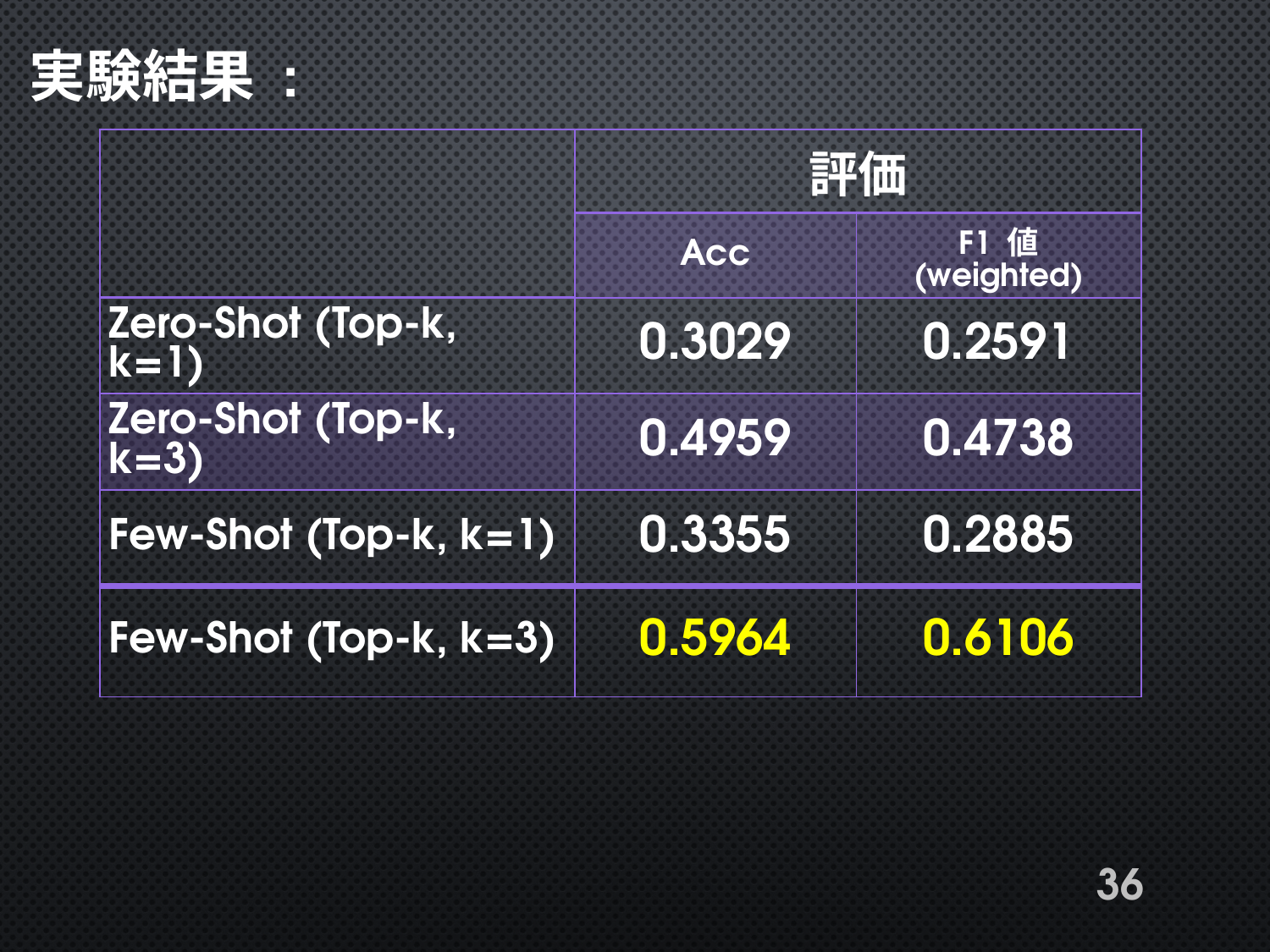

実験結果 :
|  | 評価 |  |
| --- | --- | --- |
|  | Acc | F1 値 (weighted) |
| Zero-Shot (Top-k, k=1) | 0.3029 | 0.2591 |
| Zero-Shot (Top-k, k=3) | 0.4959 | 0.4738 |
| Few-Shot (Top-k, k=1) | 0.3355 | 0.2885 |
| Few-Shot (Top-k, k=3) | 0.5964 | 0.6106 |
36